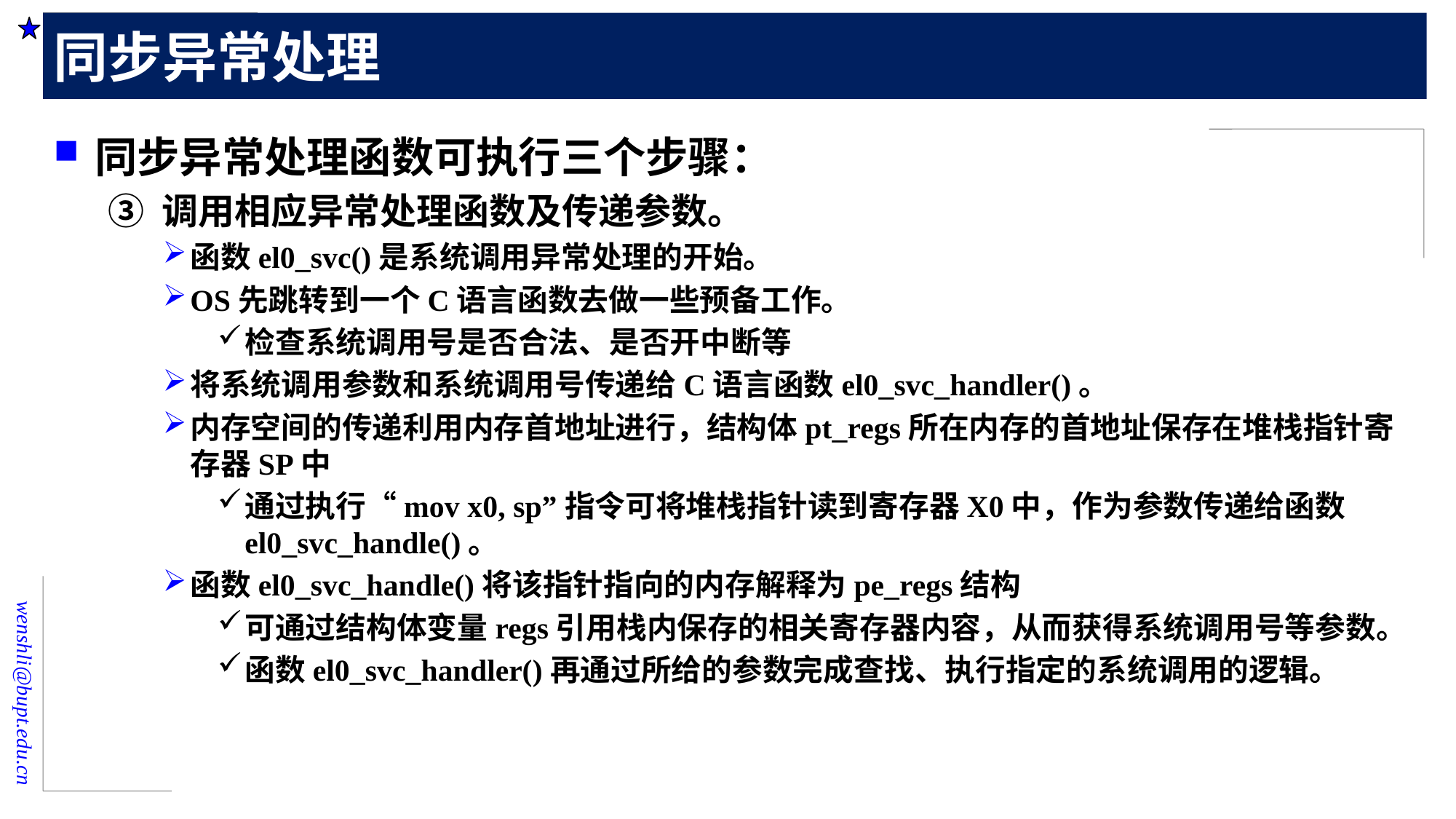

# 同步异常处理
同步异常处理函数可执行三个步骤：
③ 调用相应异常处理函数及传递参数。
函数el0_svc()是系统调用异常处理的开始。
OS先跳转到一个C语言函数去做一些预备工作。
检查系统调用号是否合法、是否开中断等
将系统调用参数和系统调用号传递给C语言函数el0_svc_handler()。
内存空间的传递利用内存首地址进行，结构体pt_regs所在内存的首地址保存在堆栈指针寄存器SP中
通过执行“mov x0, sp”指令可将堆栈指针读到寄存器X0中，作为参数传递给函数el0_svc_handle()。
函数el0_svc_handle()将该指针指向的内存解释为pe_regs结构
可通过结构体变量regs引用栈内保存的相关寄存器内容，从而获得系统调用号等参数。
函数el0_svc_handler()再通过所给的参数完成查找、执行指定的系统调用的逻辑。

98